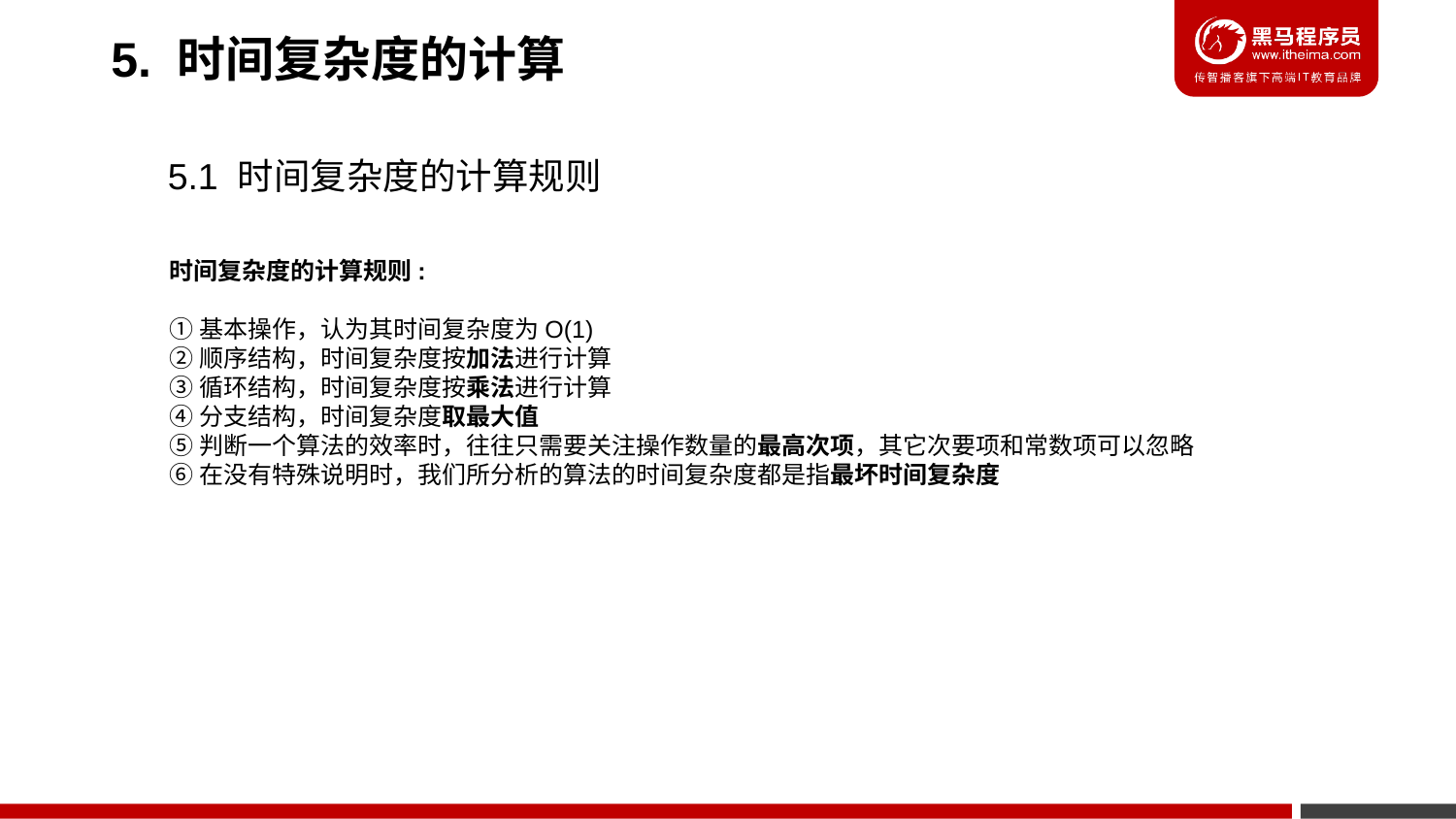

5. 时间复杂度的计算
5.1 时间复杂度的计算规则

时间复杂度的计算规则:

①基本操作，认为其时间复杂度为O(1)
②顺序结构，时间复杂度按加法进行计算
③循环结构，时间复杂度按乘法进行计算
④分支结构，时间复杂度取最大值
⑤判断一个算法的效率时，往往只需要关注操作数量的最高次项，其它次要项和常数项可以忽略
⑥在没有特殊说明时，我们所分析的算法的时间复杂度都是指最坏时间复杂度